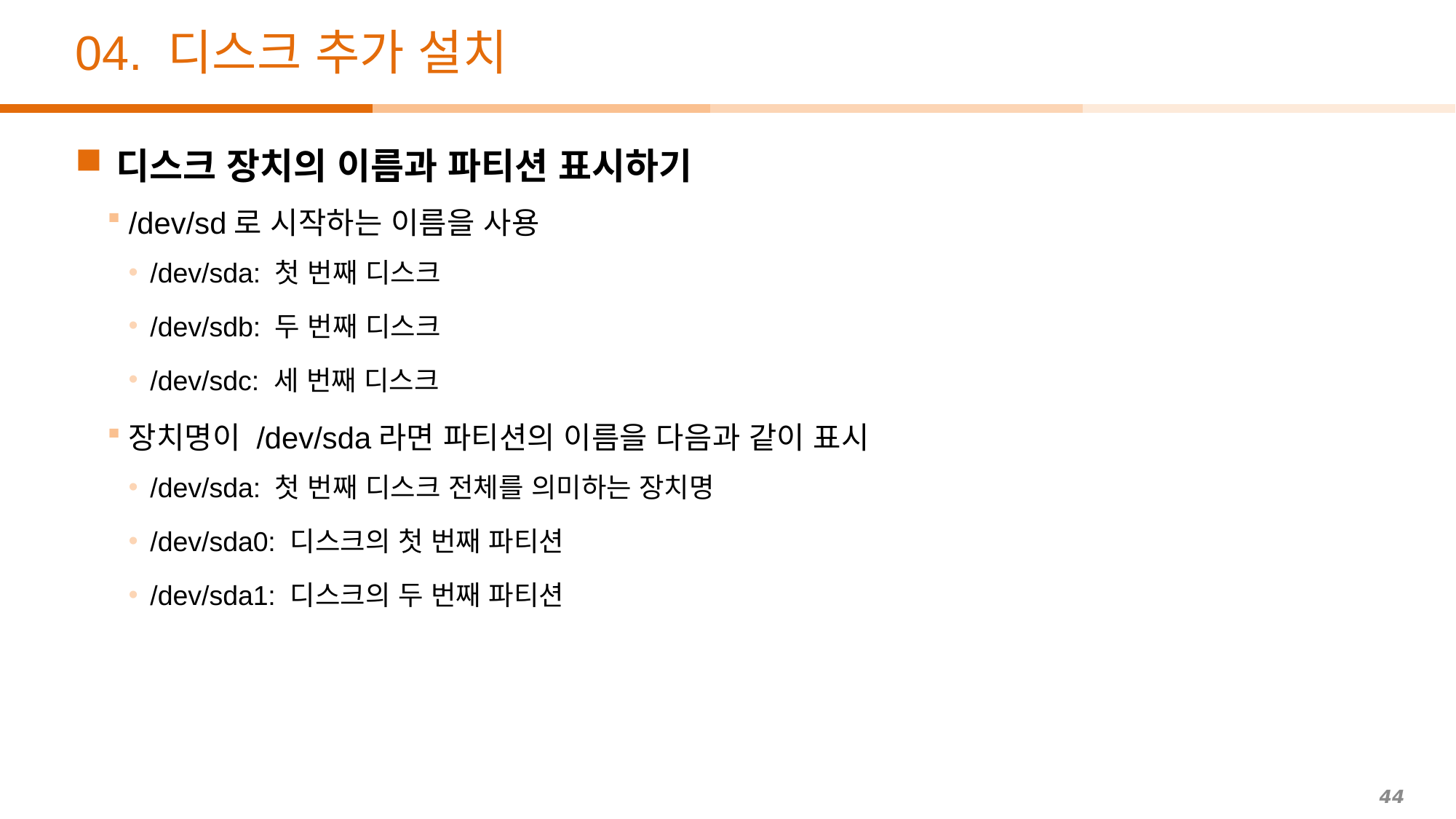

# 04. 디스크 추가 설치
디스크 장치의 이름과 파티션 표시하기
/dev/sd로 시작하는 이름을 사용
/dev/sda: 첫 번째 디스크
/dev/sdb: 두 번째 디스크
/dev/sdc: 세 번째 디스크
장치명이 /dev/sda라면 파티션의 이름을 다음과 같이 표시
/dev/sda: 첫 번째 디스크 전체를 의미하는 장치명
/dev/sda0: 디스크의 첫 번째 파티션
/dev/sda1: 디스크의 두 번째 파티션